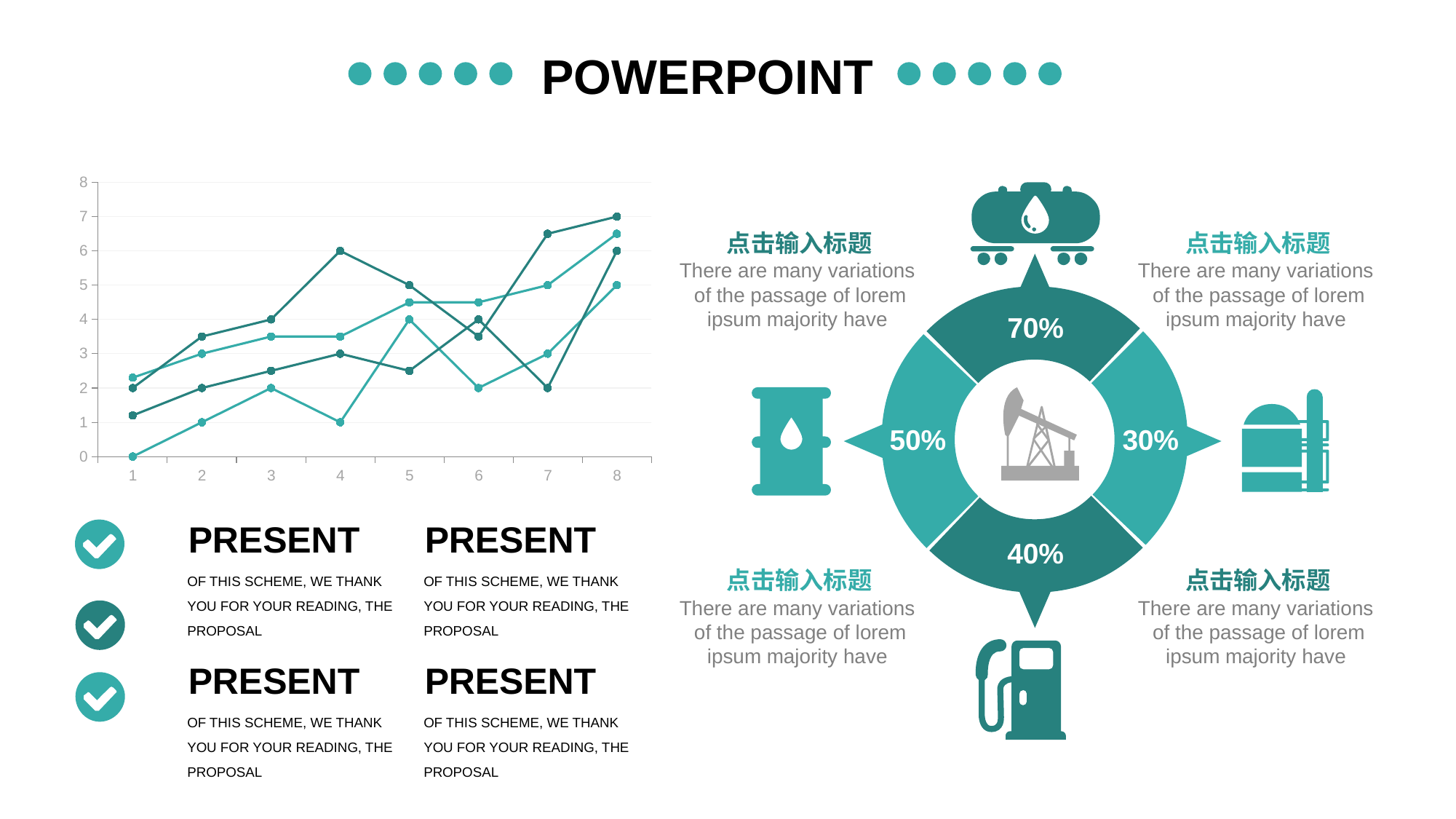

POWERPOINT

### Chart

| Category | Series 1 | Series 2 | Series 3 | Series 4 |
|---|---|---|---|---|
| 1 | 0.0 | 1.2 | 2.3 | 2.0 |
| 2 | 1.0 | 2.0 | 3.0 | 3.5 |
| 3 | 2.0 | 2.5 | 3.5 | 4.0 |
| 4 | 1.0 | 3.0 | 3.5 | 6.0 |
| 5 | 4.0 | 2.5 | 4.5 | 5.0 |
| 6 | 2.0 | 4.0 | 4.5 | 3.5 |
| 7 | 3.0 | 2.0 | 5.0 | 6.5 |
| 8 | 5.0 | 6.0 | 6.5 | 7.0 |

点击输入标题
There are many variations
 of the passage of lorem ipsum majority have
点击输入标题
There are many variations
 of the passage of lorem ipsum majority have

70%

50%
30%

PRESENT
OF THIS SCHEME, WE THANK YOU FOR YOUR READING, THE PROPOSAL
PRESENT
OF THIS SCHEME, WE THANK YOU FOR YOUR READING, THE PROPOSAL

40%
点击输入标题
There are many variations
 of the passage of lorem ipsum majority have
点击输入标题
There are many variations
 of the passage of lorem ipsum majority have

PRESENT
OF THIS SCHEME, WE THANK YOU FOR YOUR READING, THE PROPOSAL
PRESENT
OF THIS SCHEME, WE THANK YOU FOR YOUR READING, THE PROPOSAL